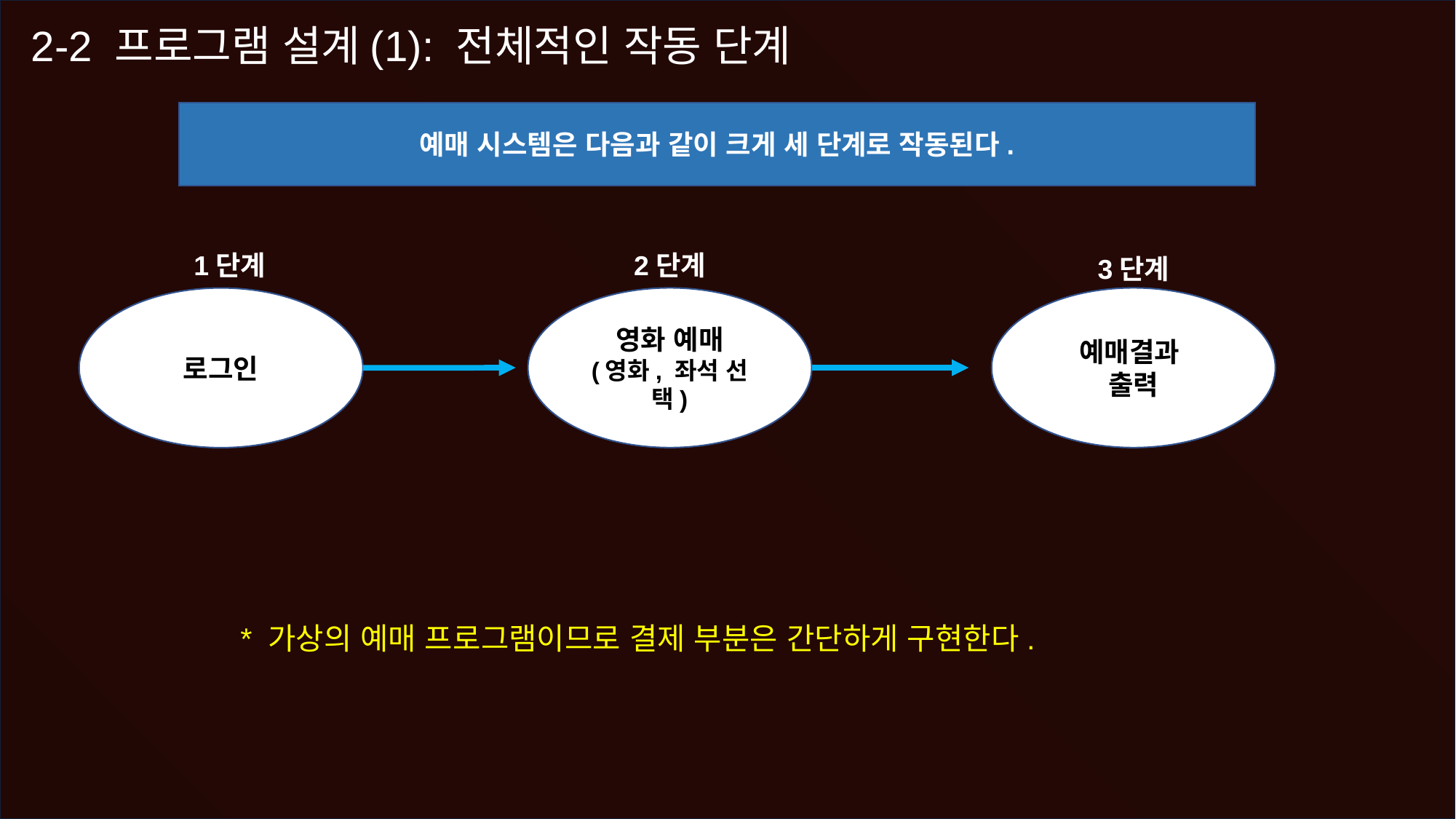

2-2 프로그램 설계(1): 전체적인 작동 단계
예매 시스템은 다음과 같이 크게 세 단계로 작동된다.
1단계
2단계
3단계
영화 예매
(영화, 좌석 선택)
예매결과
출력
로그인
* 가상의 예매 프로그램이므로 결제 부분은 간단하게 구현한다.